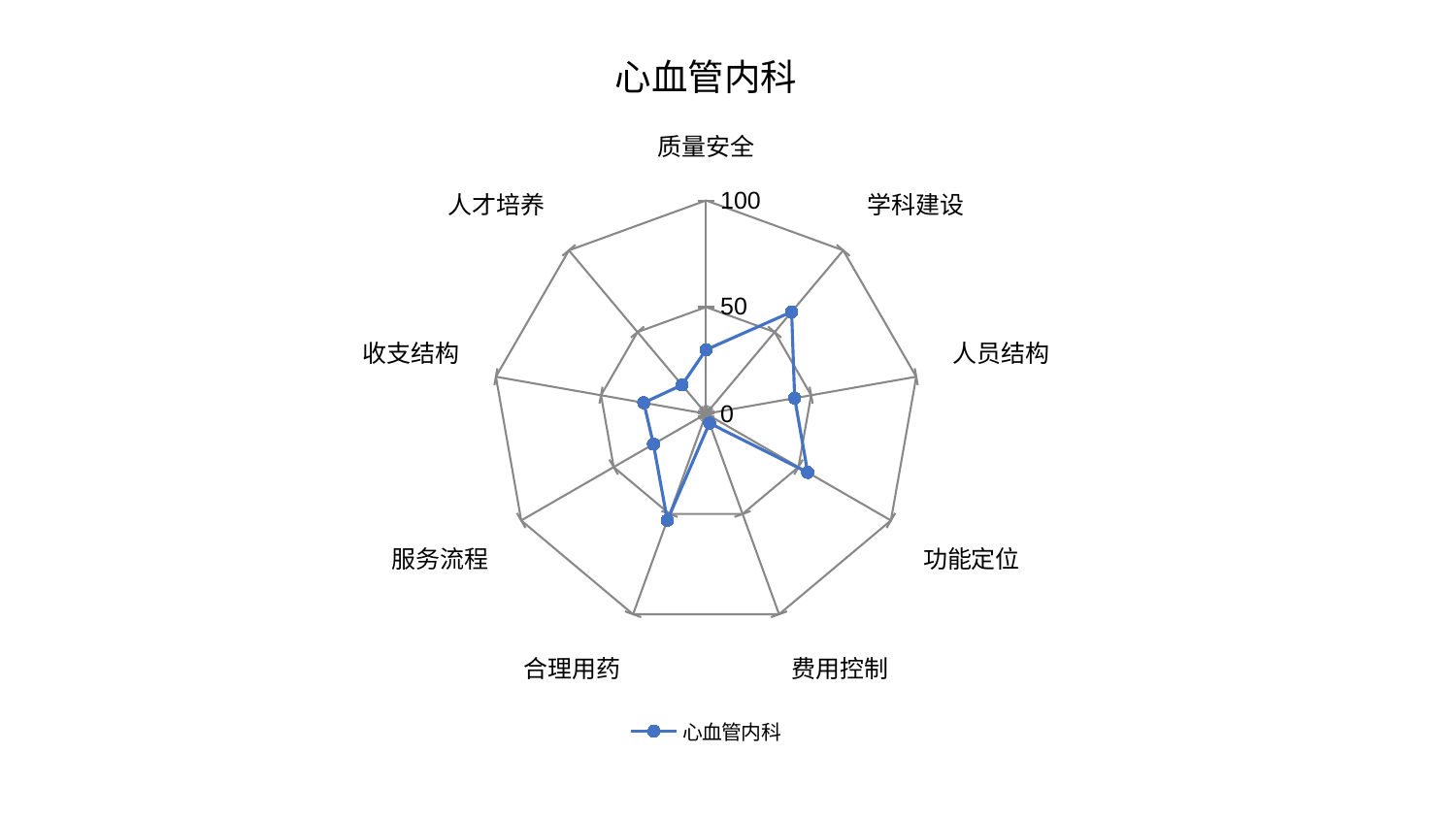

### Chart: 心血管内科

| Category | 心血管内科 |
|---|---|
| 质量安全 | 30.01450745571355 |
| 学科建设 | 62.36480846214874 |
| 人员结构 | 42.17274708803984 |
| 功能定位 | 54.996953859215985 |
| 费用控制 | 4.692118624113261 |
| 合理用药 | 53.11637483340965 |
| 服务流程 | 28.48974245205152 |
| 收支结构 | 29.64403063330095 |
| 人才培养 | 17.589611332456542 |
129